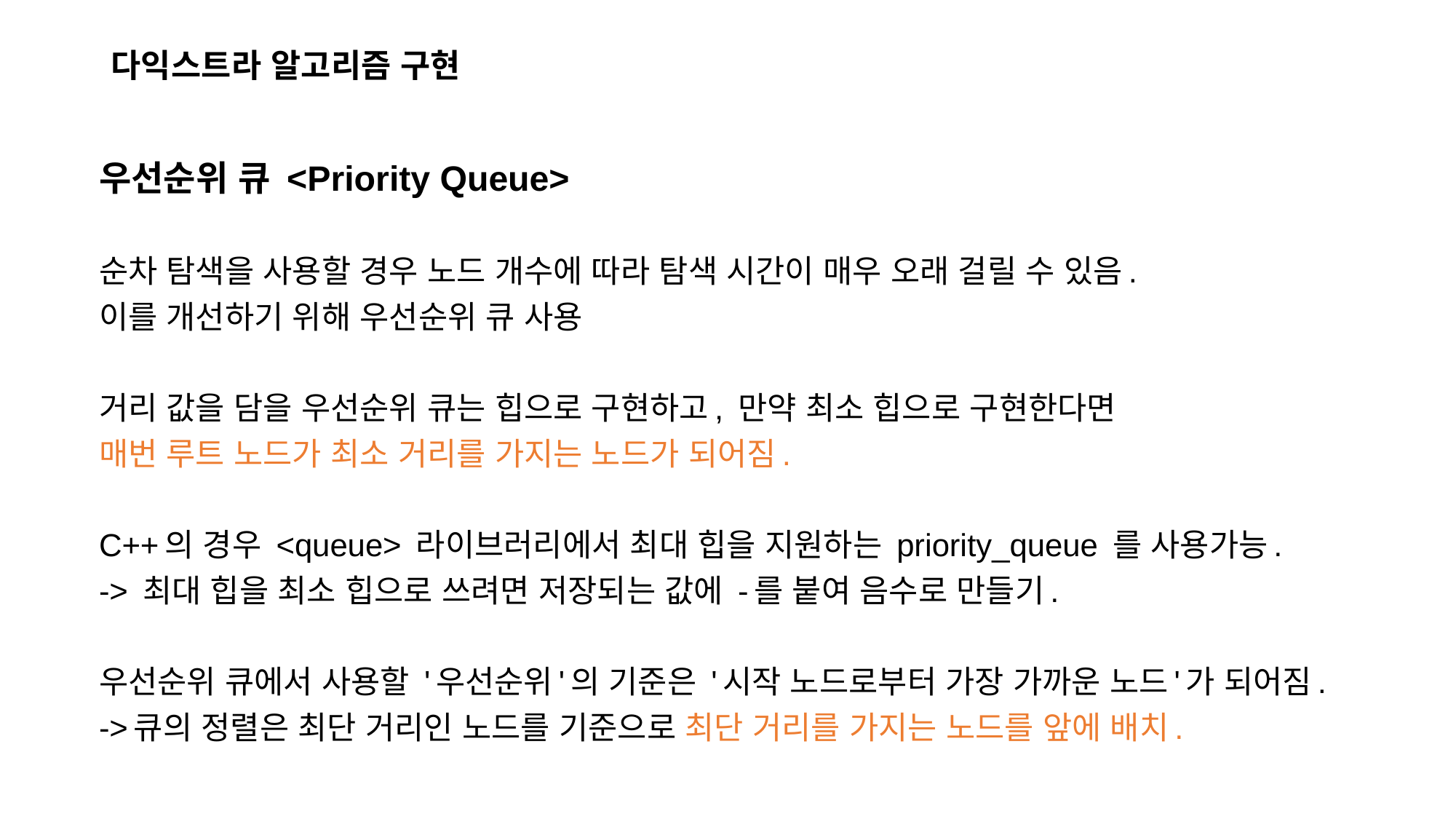

# 다익스트라 알고리즘 구현
우선순위 큐 <Priority Queue>

순차 탐색을 사용할 경우 노드 개수에 따라 탐색 시간이 매우 오래 걸릴 수 있음.
이를 개선하기 위해 우선순위 큐 사용

거리 값을 담을 우선순위 큐는 힙으로 구현하고, 만약 최소 힙으로 구현한다면
매번 루트 노드가 최소 거리를 가지는 노드가 되어짐.

C++의 경우 <queue> 라이브러리에서 최대 힙을 지원하는 priority_queue 를 사용가능.
-> 최대 힙을 최소 힙으로 쓰려면 저장되는 값에 -를 붙여 음수로 만들기.

우선순위 큐에서 사용할 '우선순위'의 기준은 '시작 노드로부터 가장 가까운 노드'가 되어짐.
->큐의 정렬은 최단 거리인 노드를 기준으로 최단 거리를 가지는 노드를 앞에 배치.